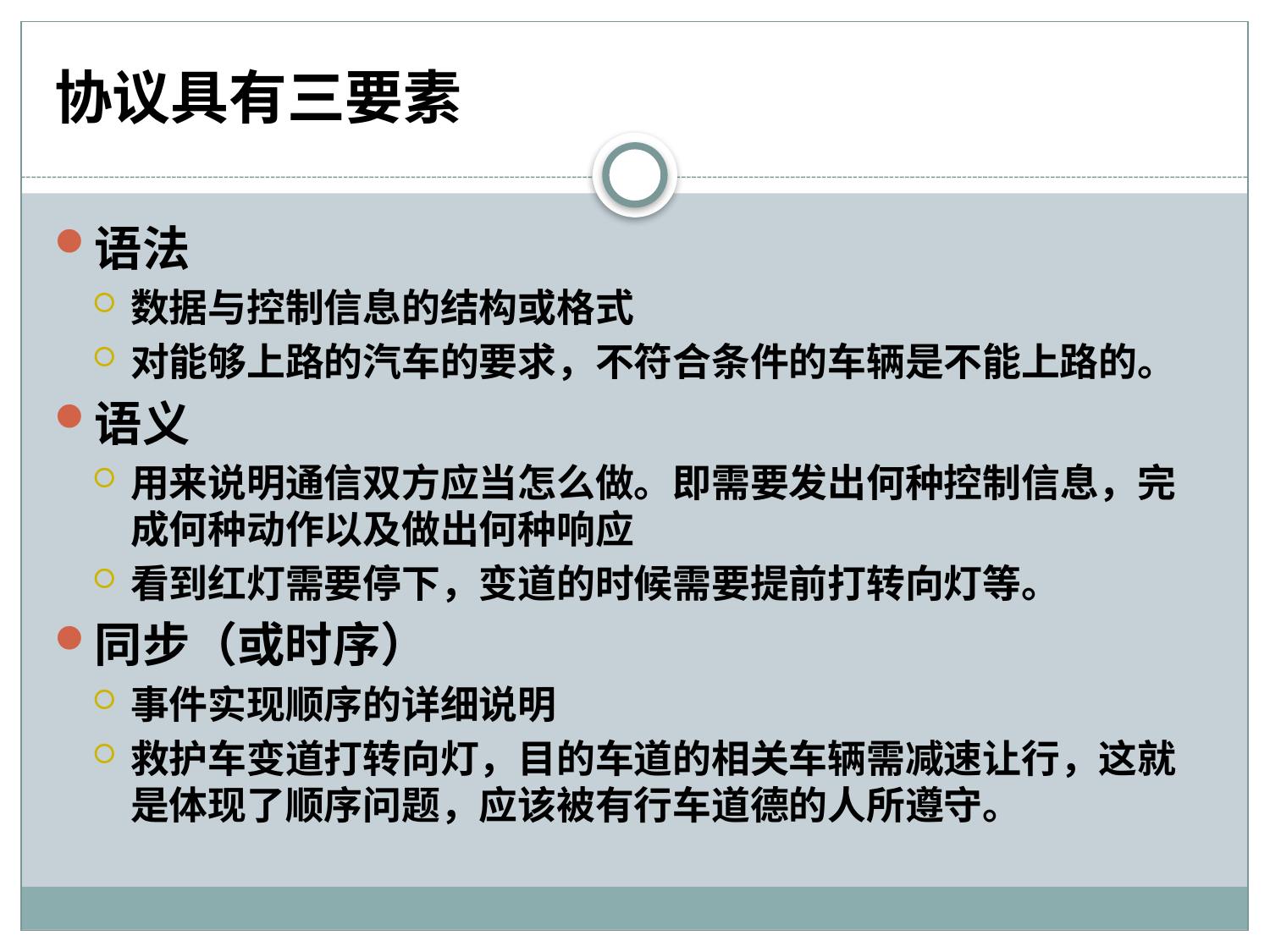

# 协议具有三要素
语法
数据与控制信息的结构或格式
对能够上路的汽车的要求，不符合条件的车辆是不能上路的。
语义
用来说明通信双方应当怎么做。即需要发出何种控制信息，完成何种动作以及做出何种响应
看到红灯需要停下，变道的时候需要提前打转向灯等。
同步（或时序）
事件实现顺序的详细说明
救护车变道打转向灯，目的车道的相关车辆需减速让行，这就是体现了顺序问题，应该被有行车道德的人所遵守。